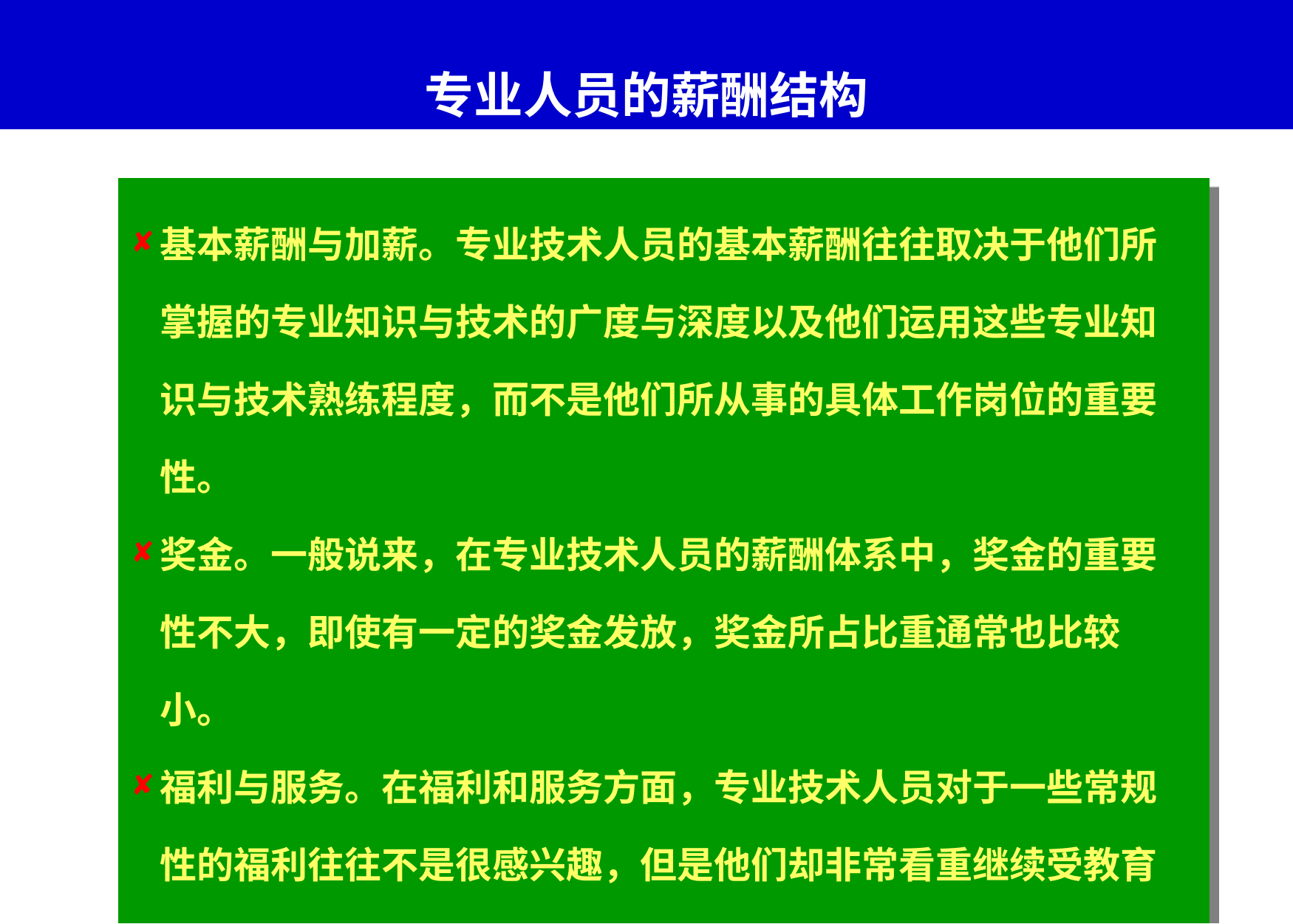

# 专业人员的薪酬结构
基本薪酬与加薪。专业技术人员的基本薪酬往往取决于他们所掌握的专业知识与技术的广度与深度以及他们运用这些专业知识与技术熟练程度，而不是他们所从事的具体工作岗位的重要性。
奖金。一般说来，在专业技术人员的薪酬体系中，奖金的重要性不大，即使有一定的奖金发放，奖金所占比重通常也比较小。
福利与服务。在福利和服务方面，专业技术人员对于一些常规性的福利往往不是很感兴趣，但是他们却非常看重继续受教育和接受培训的机会。